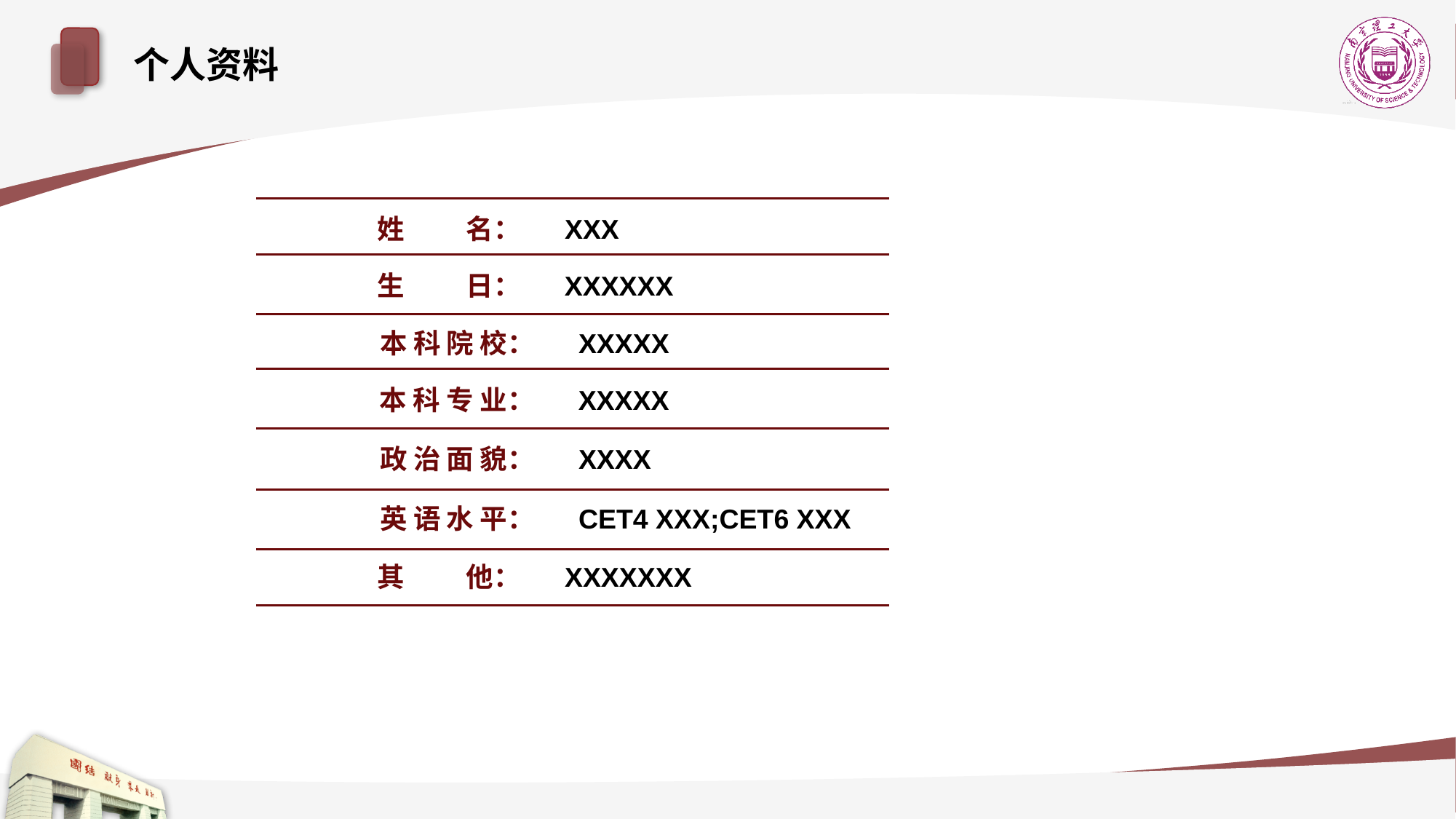

个人资料
姓          名：      XXX
生          日：      XXXXXX
本 科 院 校：      XXXXX
本 科 专 业：      XXXXX
政 治 面 貌：      XXXX
英 语 水 平：      CET4 XXX;CET6 XXX
其          他：      XXXXXXX